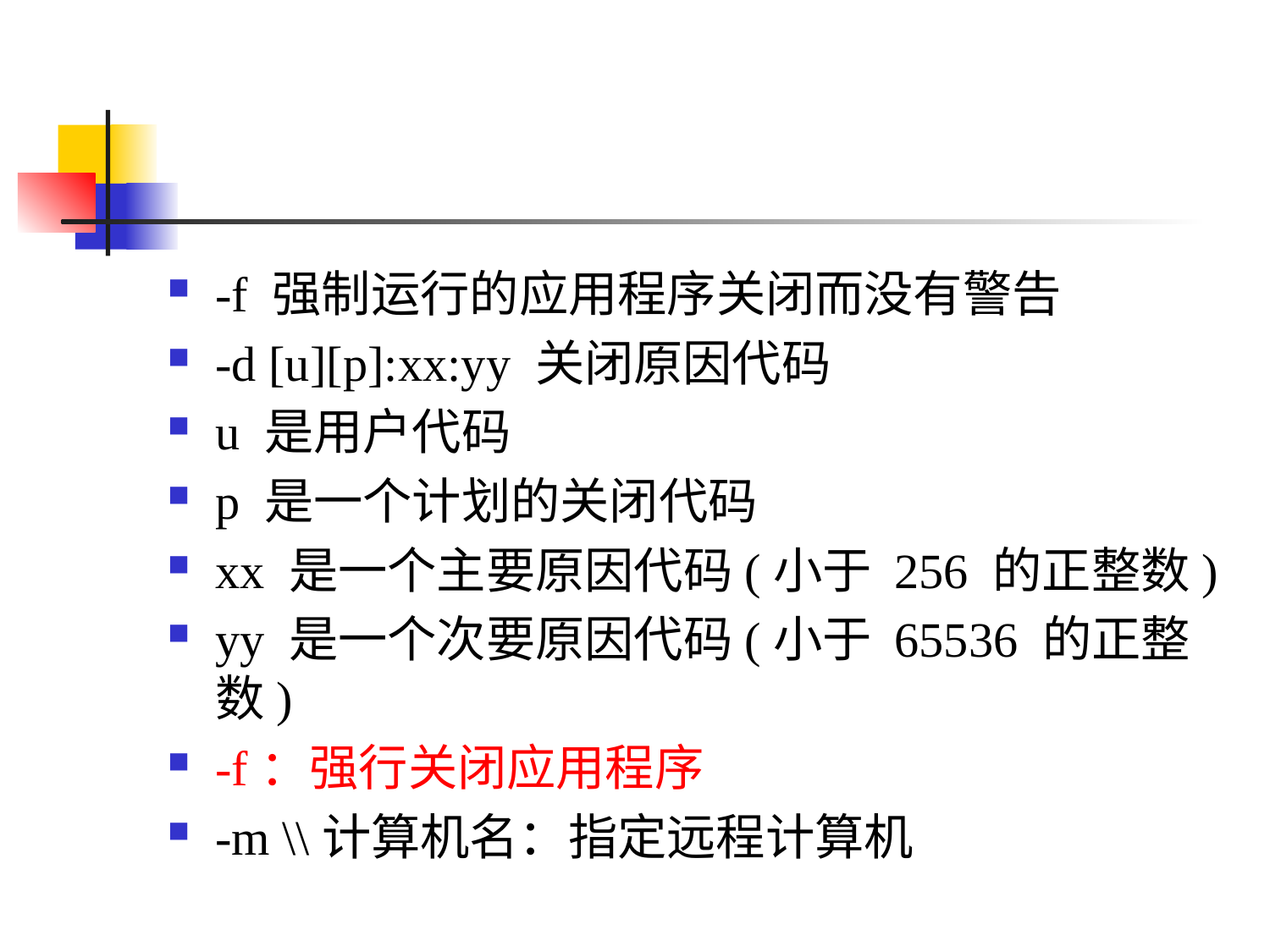

#
-f 强制运行的应用程序关闭而没有警告
-d [u][p]:xx:yy 关闭原因代码
u 是用户代码
p 是一个计划的关闭代码
xx 是一个主要原因代码(小于 256 的正整数)
yy 是一个次要原因代码(小于 65536 的正整数)
-f：强行关闭应用程序
-m \\计算机名：指定远程计算机

94